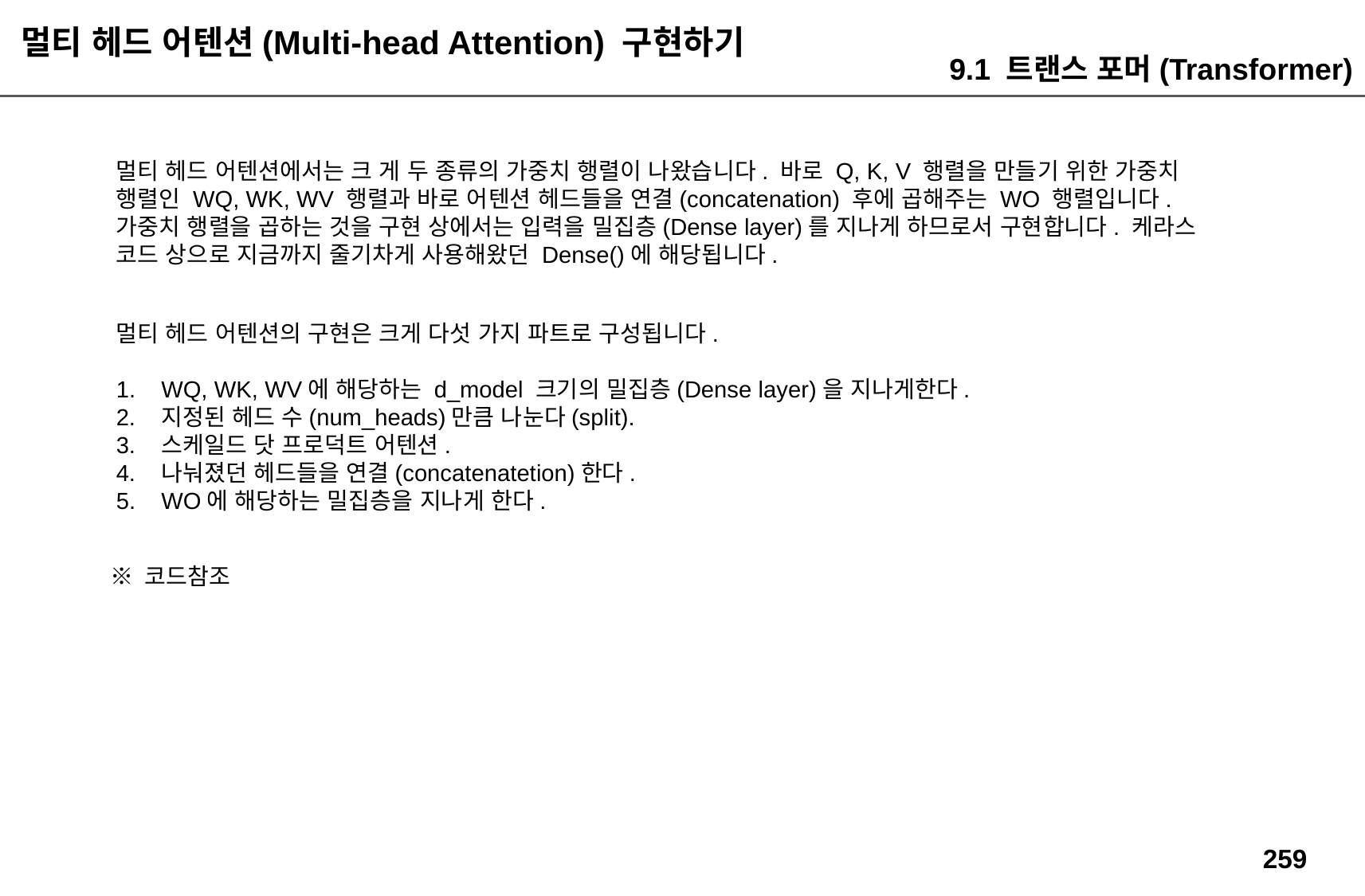

멀티 헤드 어텐션(Multi-head Attention) 구현하기
9.1 트랜스 포머(Transformer)
멀티 헤드 어텐션에서는 크 게 두 종류의 가중치 행렬이 나왔습니다. 바로 Q, K, V 행렬을 만들기 위한 가중치 행렬인 WQ, WK, WV 행렬과 바로 어텐션 헤드들을 연결(concatenation) 후에 곱해주는 WO 행렬입니다. 가중치 행렬을 곱하는 것을 구현 상에서는 입력을 밀집층(Dense layer)를 지나게 하므로서 구현합니다. 케라스 코드 상으로 지금까지 줄기차게 사용해왔던 Dense()에 해당됩니다.
멀티 헤드 어텐션의 구현은 크게 다섯 가지 파트로 구성됩니다.

WQ, WK, WV에 해당하는 d_model 크기의 밀집층(Dense layer)을 지나게한다.
지정된 헤드 수(num_heads)만큼 나눈다(split).
스케일드 닷 프로덕트 어텐션.
나눠졌던 헤드들을 연결(concatenatetion)한다.
WO에 해당하는 밀집층을 지나게 한다.
※ 코드참조